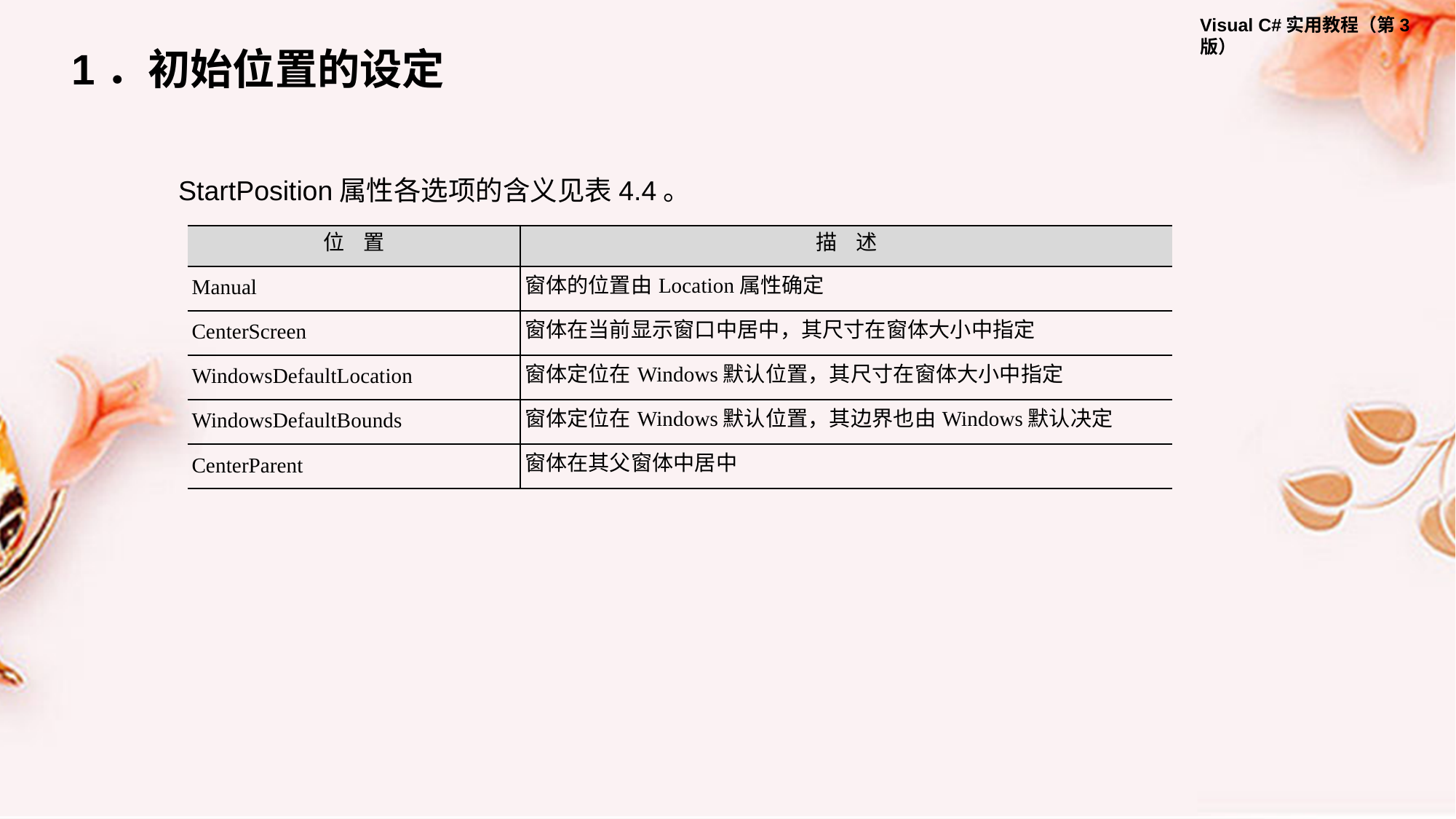

1．初始位置的设定
StartPosition属性各选项的含义见表4.4。
| 位 置 | 描 述 |
| --- | --- |
| Manual | 窗体的位置由Location属性确定 |
| CenterScreen | 窗体在当前显示窗口中居中，其尺寸在窗体大小中指定 |
| WindowsDefaultLocation | 窗体定位在Windows默认位置，其尺寸在窗体大小中指定 |
| WindowsDefaultBounds | 窗体定位在Windows默认位置，其边界也由Windows默认决定 |
| CenterParent | 窗体在其父窗体中居中 |